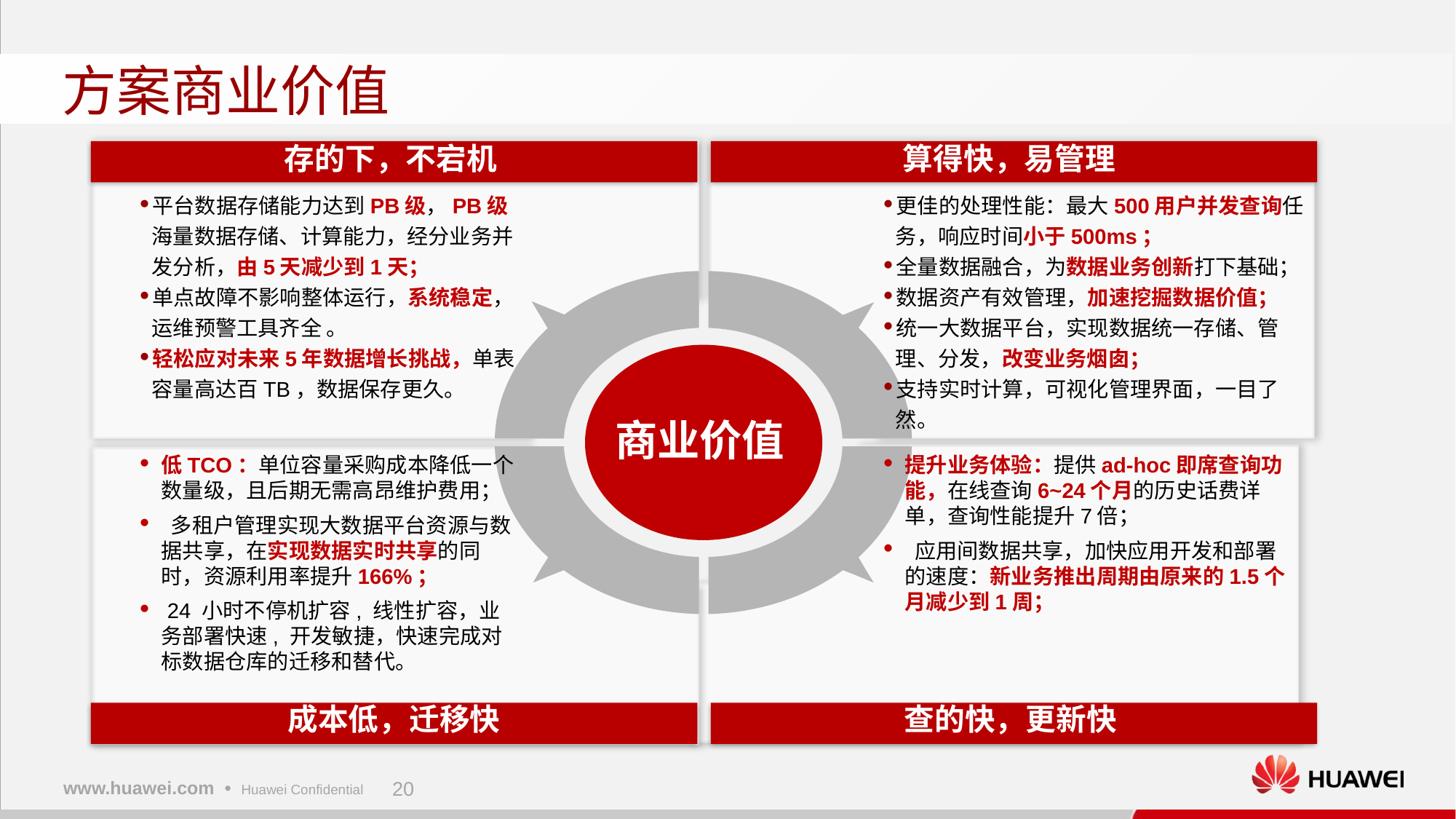

# 方案商业价值

存的下，不宕机
算得快，易管理

平台数据存储能力达到PB级，PB级海量数据存储、计算能力，经分业务并发分析，由5天减少到1天；
单点故障不影响整体运行，系统稳定，运维预警工具齐全 。
轻松应对未来5年数据增长挑战，单表容量高达百TB，数据保存更久。

更佳的处理性能：最大500用户并发查询任务，响应时间小于500ms；
全量数据融合，为数据业务创新打下基础；
数据资产有效管理，加速挖掘数据价值；
统一大数据平台，实现数据统一存储、管理、分发，改变业务烟囱；
支持实时计算，可视化管理界面，一目了然。

商业价值

低TCO：单位容量采购成本降低一个数量级，且后期无需高昂维护费用；
 多租户管理实现大数据平台资源与数据共享，在实现数据实时共享的同时，资源利用率提升166%；
 24 小时不停机扩容, 线性扩容，业务部署快速, 开发敏捷，快速完成对标数据仓库的迁移和替代。

提升业务体验：提供ad-hoc即席查询功能，在线查询6~24个月的历史话费详单，查询性能提升7倍；
 应用间数据共享，加快应用开发和部署的速度：新业务推出周期由原来的1.5个月减少到1周；

成本低，迁移快
查的快，更新快